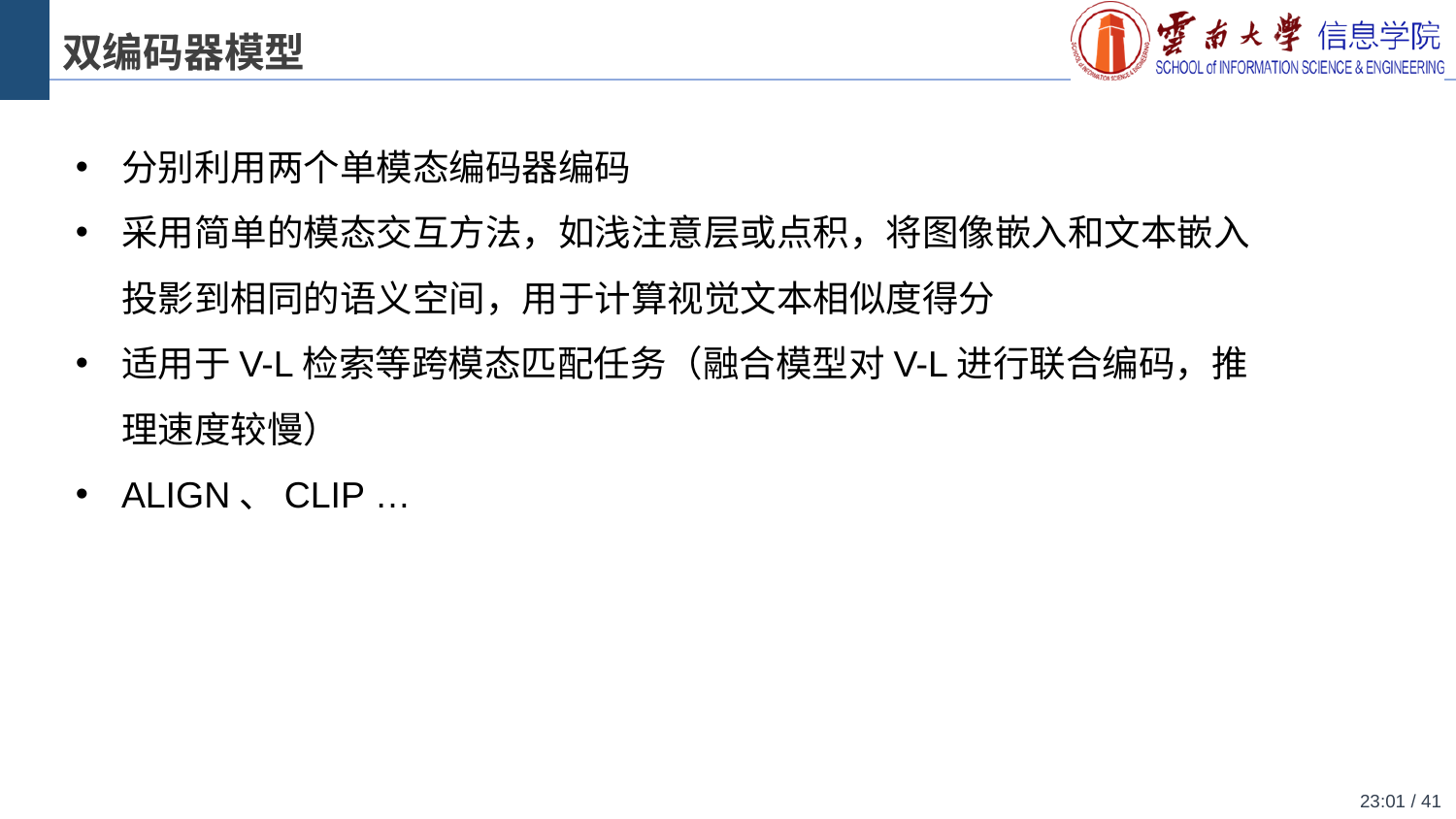

# 双编码器模型

分别利用两个单模态编码器编码
采用简单的模态交互方法，如浅注意层或点积，将图像嵌入和文本嵌入投影到相同的语义空间，用于计算视觉文本相似度得分
适用于V-L检索等跨模态匹配任务（融合模型对V-L进行联合编码，推理速度较慢）
ALIGN、CLIP …